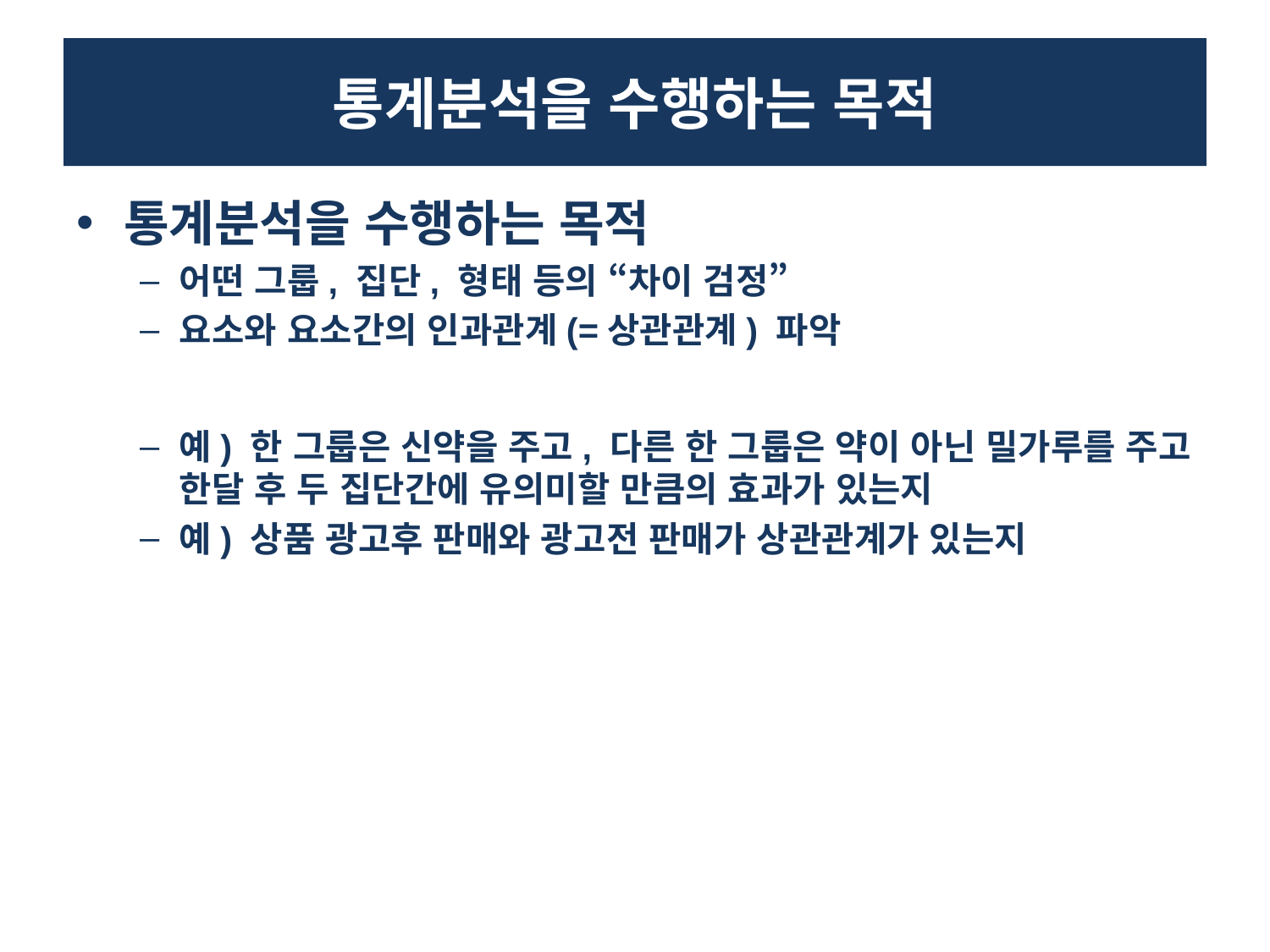

# 통계분석을 수행하는 목적
통계분석을 수행하는 목적
어떤 그룹, 집단, 형태 등의 “차이 검정”
요소와 요소간의 인과관계(=상관관계) 파악

예) 한 그룹은 신약을 주고, 다른 한 그룹은 약이 아닌 밀가루를 주고 한달 후 두 집단간에 유의미할 만큼의 효과가 있는지
예) 상품 광고후 판매와 광고전 판매가 상관관계가 있는지